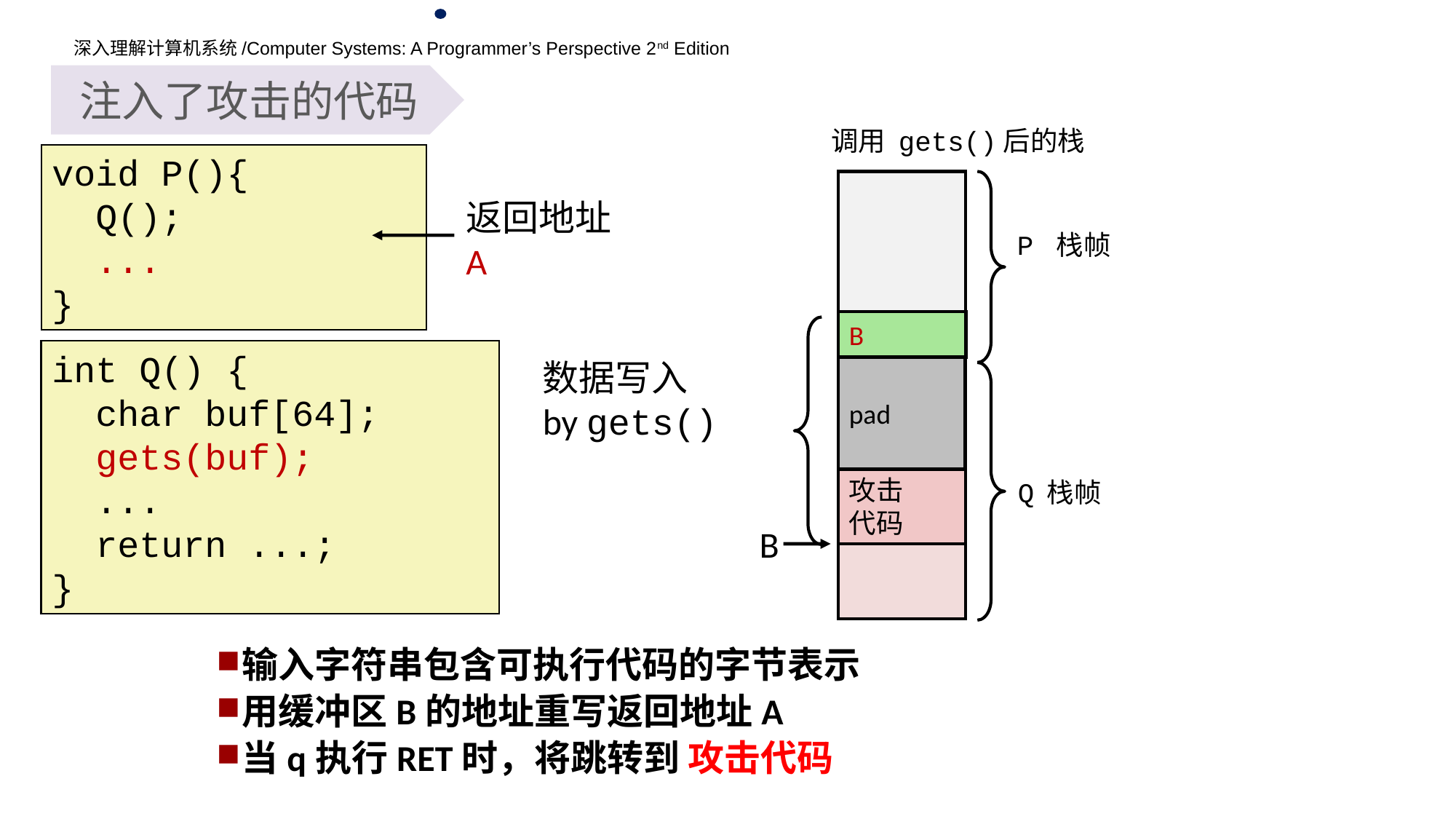

注入了攻击的代码
调用 gets()后的栈
void P(){
  Q();
  ...
}

返回地址
A
P 栈帧

B
A

A B
int Q() {
  char buf[64];
  gets(buf);
  ...
  return ...;
}
数据写入
by gets()

pad

攻击
代码
Q 栈帧
B

输入字符串包含可执行代码的字节表示
用缓冲区B的地址重写返回地址A
当q执行RET时，将跳转到 攻击代码